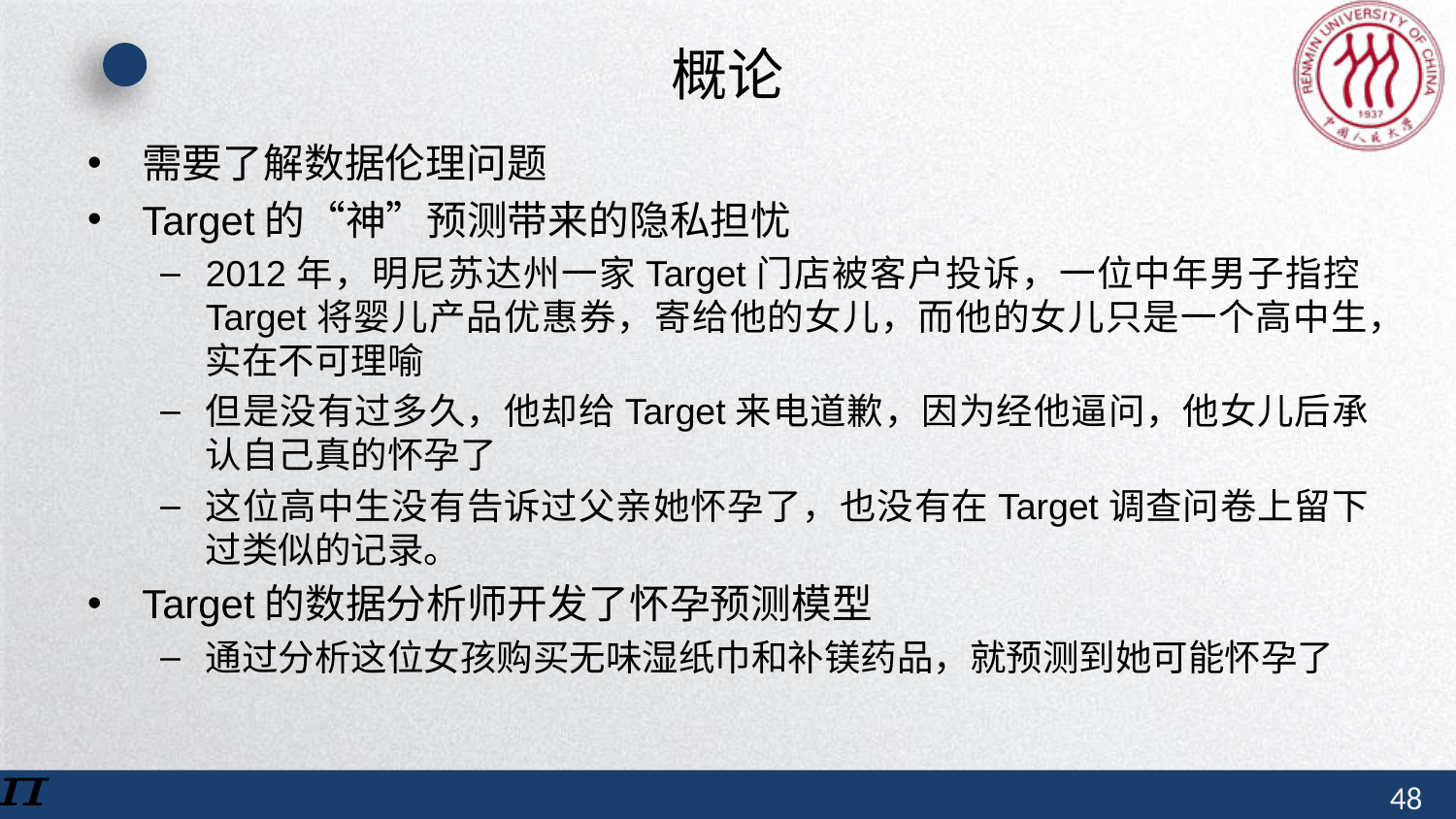

# 概论
需要了解数据伦理问题
Target的“神”预测带来的隐私担忧
2012年，明尼苏达州一家Target门店被客户投诉，一位中年男子指控Target将婴儿产品优惠券，寄给他的女儿，而他的女儿只是一个高中生，实在不可理喻
但是没有过多久，他却给Target来电道歉，因为经他逼问，他女儿后承认自己真的怀孕了
这位高中生没有告诉过父亲她怀孕了，也没有在Target调查问卷上留下过类似的记录。
Target的数据分析师开发了怀孕预测模型
通过分析这位女孩购买无味湿纸巾和补镁药品，就预测到她可能怀孕了